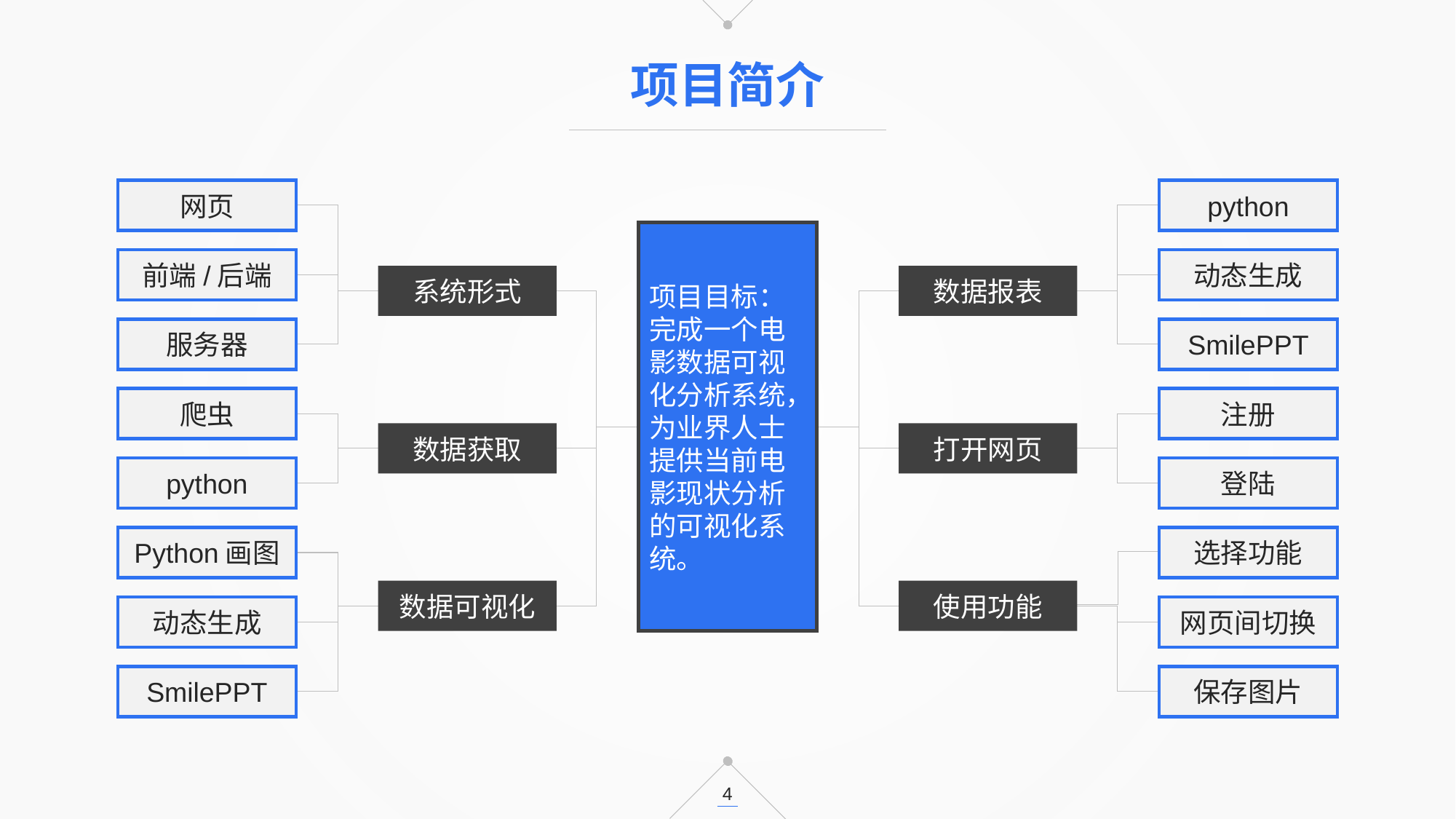

项目简介
网页
python
项目目标：完成一个电影数据可视化分析系统，为业界人士提供当前电影现状分析的可视化系统。
前端/后端
动态生成
系统形式
数据报表
服务器
SmilePPT
爬虫
注册
数据获取
打开网页
python
登陆
Python画图
选择功能
数据可视化
使用功能
动态生成
网页间切换
SmilePPT
保存图片
4